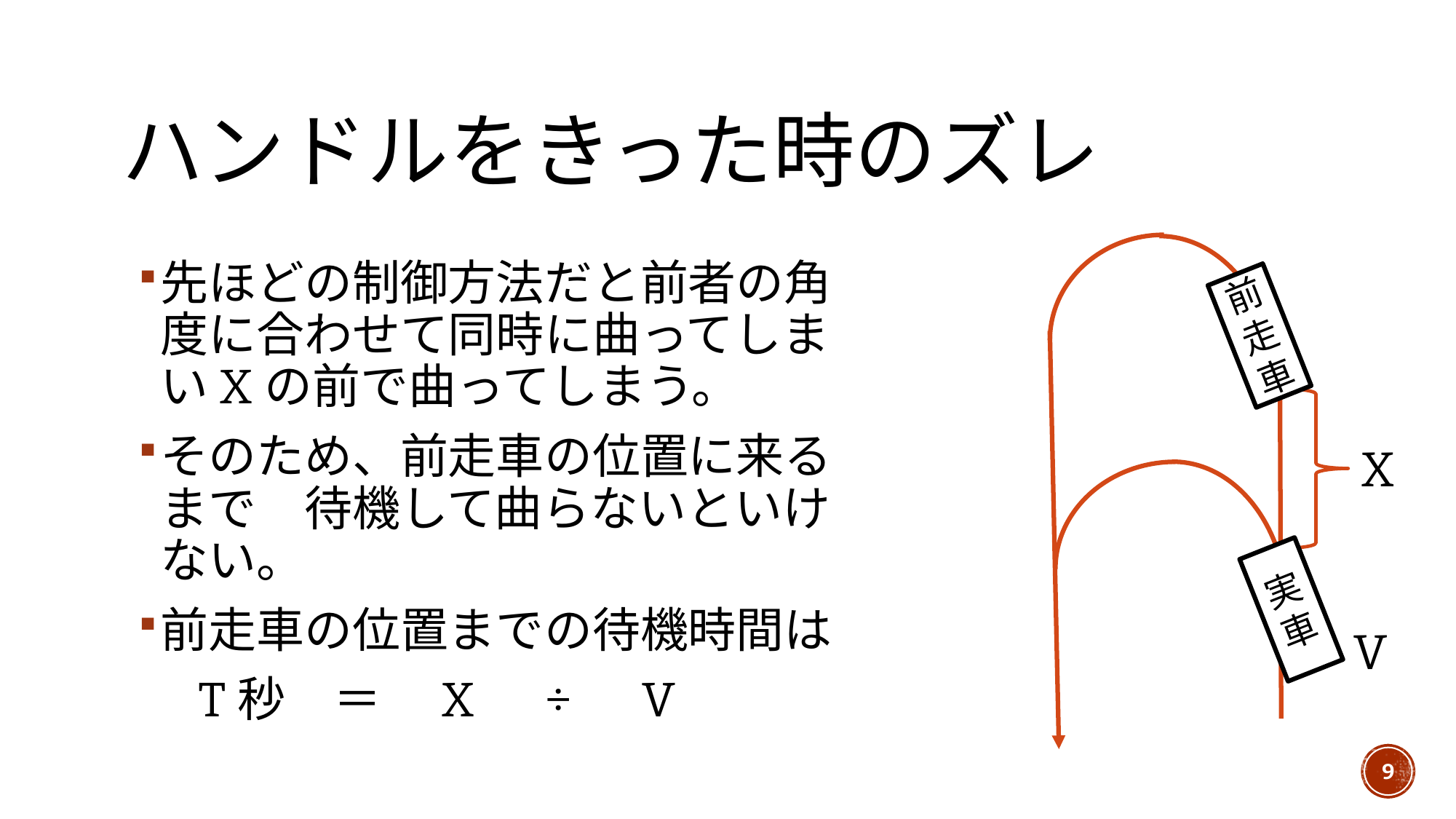

# ハンドルをきった時のズレ

先ほどの制御方法だと前者の角度に合わせて同時に曲ってしまいXの前で曲ってしまう。
そのため、前走車の位置に来るまで　待機して曲らないといけない。
前走車の位置までの待機時間は
　T秒　＝　X　÷　V

前走車

X

実車
V
9